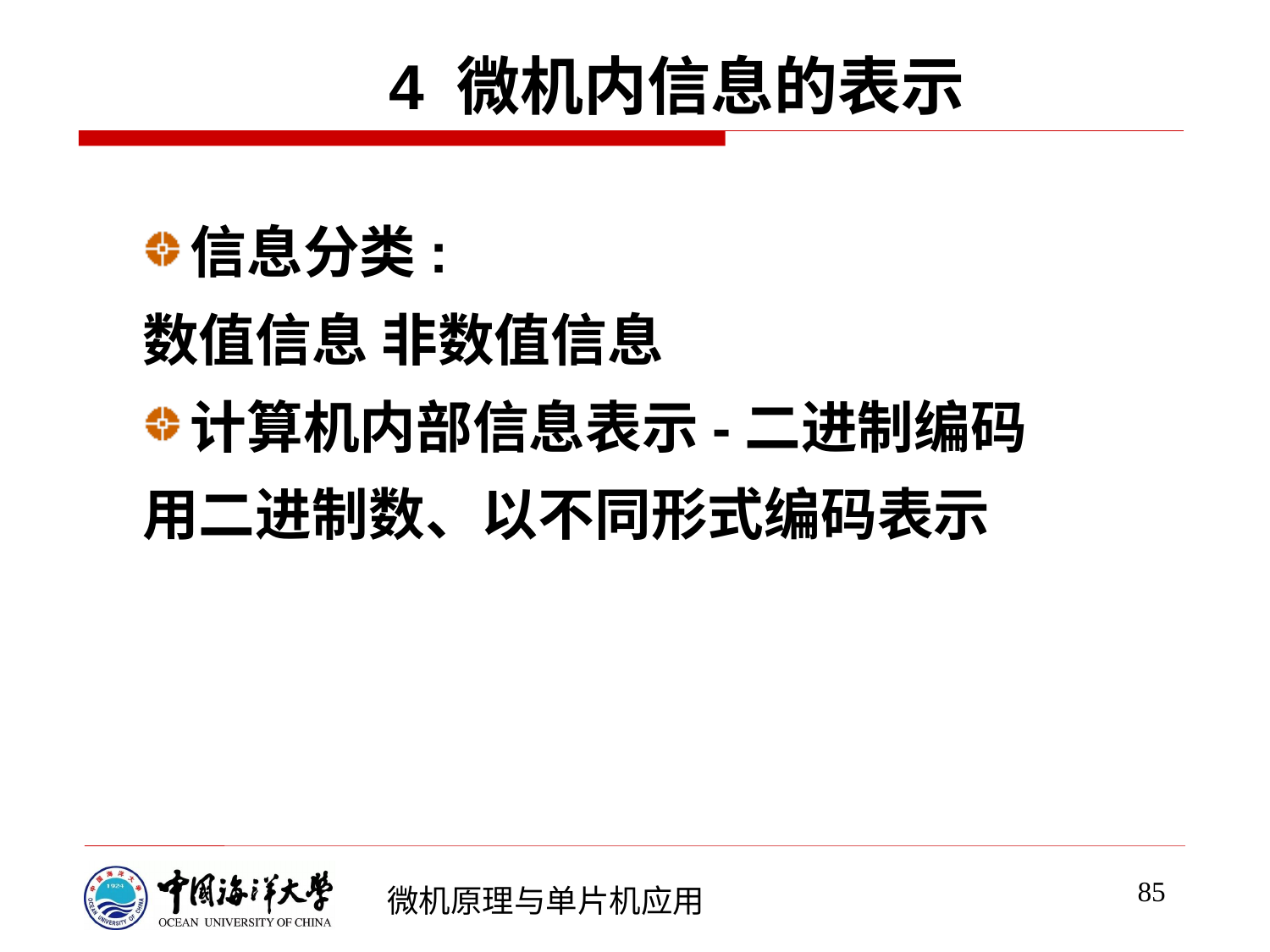

# 4 微机内信息的表示
信息分类:
数值信息 非数值信息
计算机内部信息表示-二进制编码
用二进制数、以不同形式编码表示

85